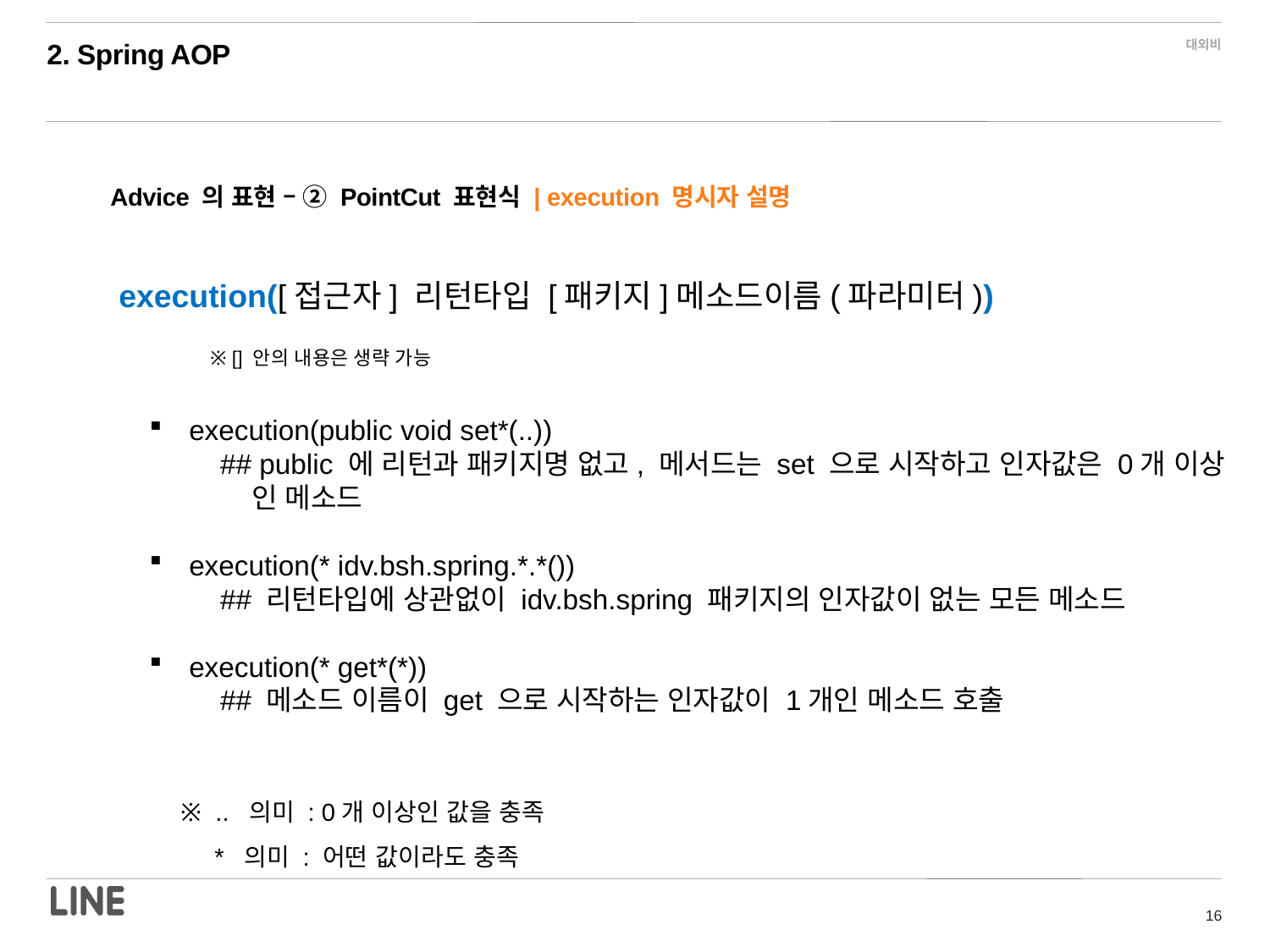

2. Spring AOP
Advice 의 표현 – ② PointCut 표현식 | execution 명시자 설명
execution([접근자] 리턴타입 [패키지]메소드이름(파라미터))
※ [] 안의 내용은 생략 가능
execution(public void set*(..))
    ## public 에 리턴과 패키지명 없고, 메서드는 set 으로 시작하고 인자값은 0개 이상
        인 메소드

execution(* idv.bsh.spring.*.*())
    ## 리턴타입에 상관없이 idv.bsh.spring 패키지의 인자값이 없는 모든 메소드

execution(* get*(*))
    ## 메소드 이름이 get 으로 시작하는 인자값이 1개인 메소드 호출
※  ..  의미 : 0개 이상인 값을 충족
    *  의미 : 어떤 값이라도 충족